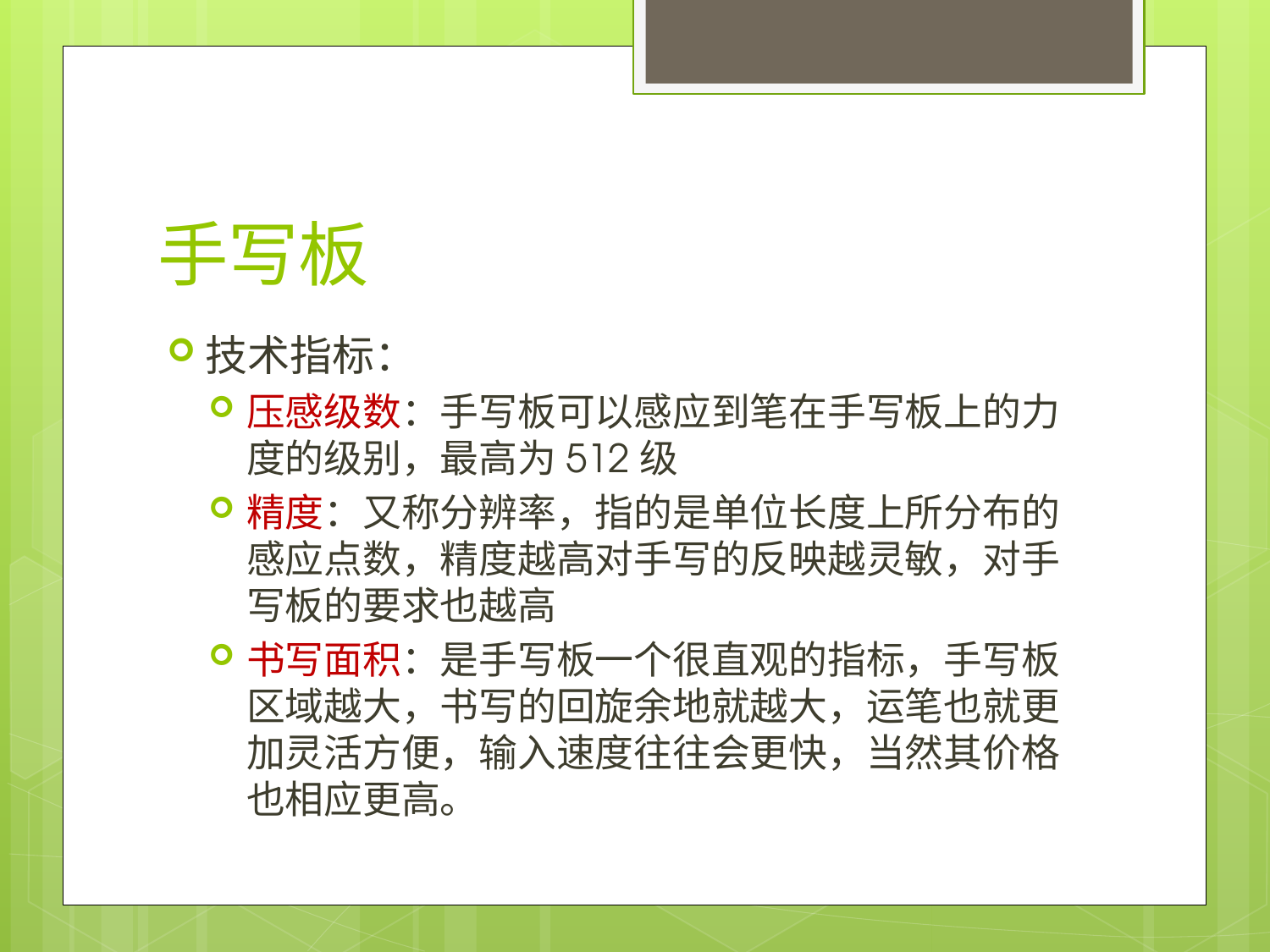

# 手写板
技术指标：
压感级数：手写板可以感应到笔在手写板上的力度的级别，最高为512级
精度：又称分辨率，指的是单位长度上所分布的感应点数，精度越高对手写的反映越灵敏，对手写板的要求也越高
书写面积：是手写板一个很直观的指标，手写板区域越大，书写的回旋余地就越大，运笔也就更加灵活方便，输入速度往往会更快，当然其价格也相应更高。